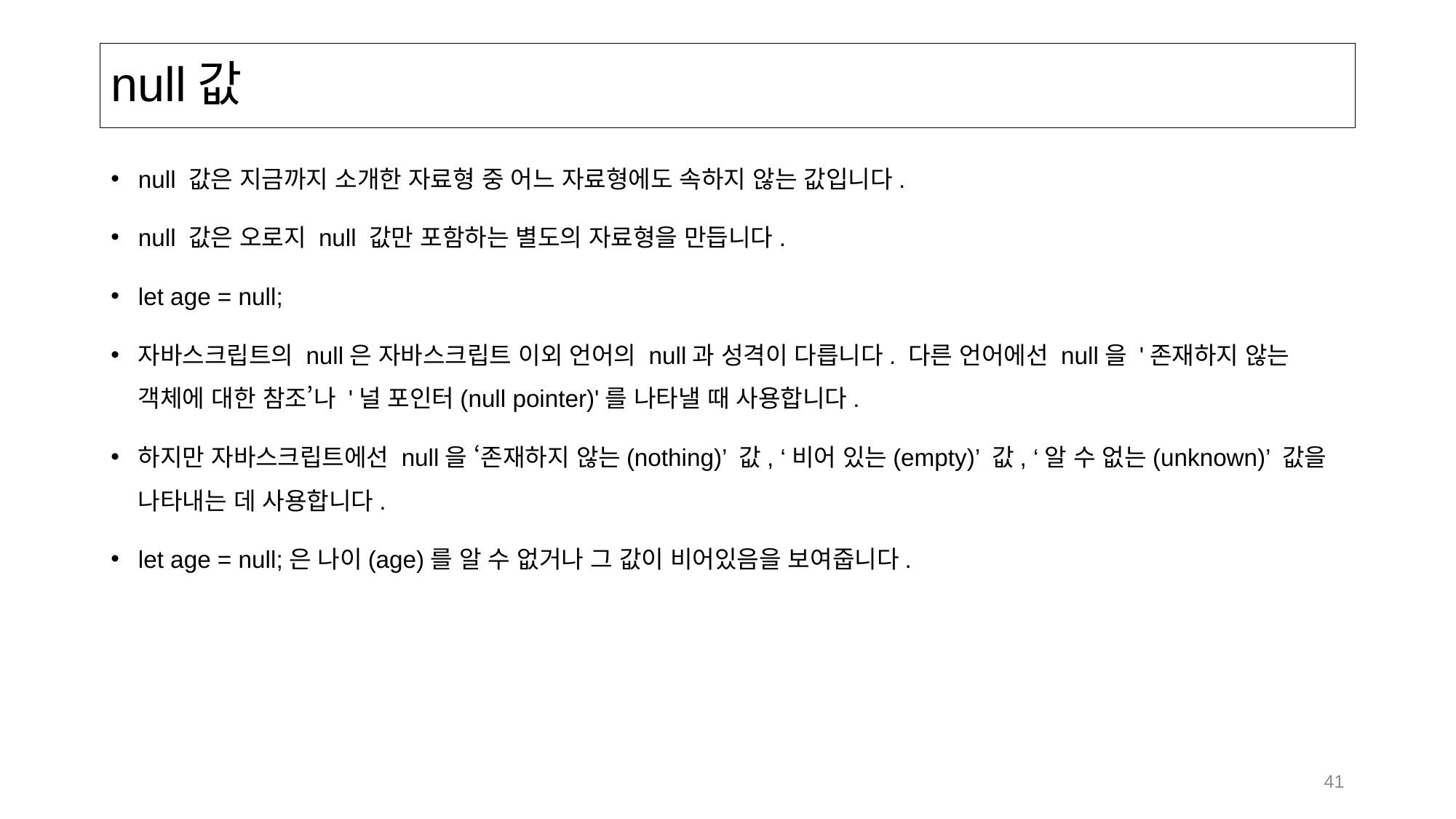

# null값
null 값은 지금까지 소개한 자료형 중 어느 자료형에도 속하지 않는 값입니다.
null 값은 오로지 null 값만 포함하는 별도의 자료형을 만듭니다.
let age = null;
자바스크립트의 null은 자바스크립트 이외 언어의 null과 성격이 다릅니다. 다른 언어에선 null을 '존재하지 않는 객체에 대한 참조’나 '널 포인터(null pointer)'를 나타낼 때 사용합니다.
하지만 자바스크립트에선 null을 ‘존재하지 않는(nothing)’ 값, ‘비어 있는(empty)’ 값, ‘알 수 없는(unknown)’ 값을 나타내는 데 사용합니다.
let age = null;은 나이(age)를 알 수 없거나 그 값이 비어있음을 보여줍니다.
41